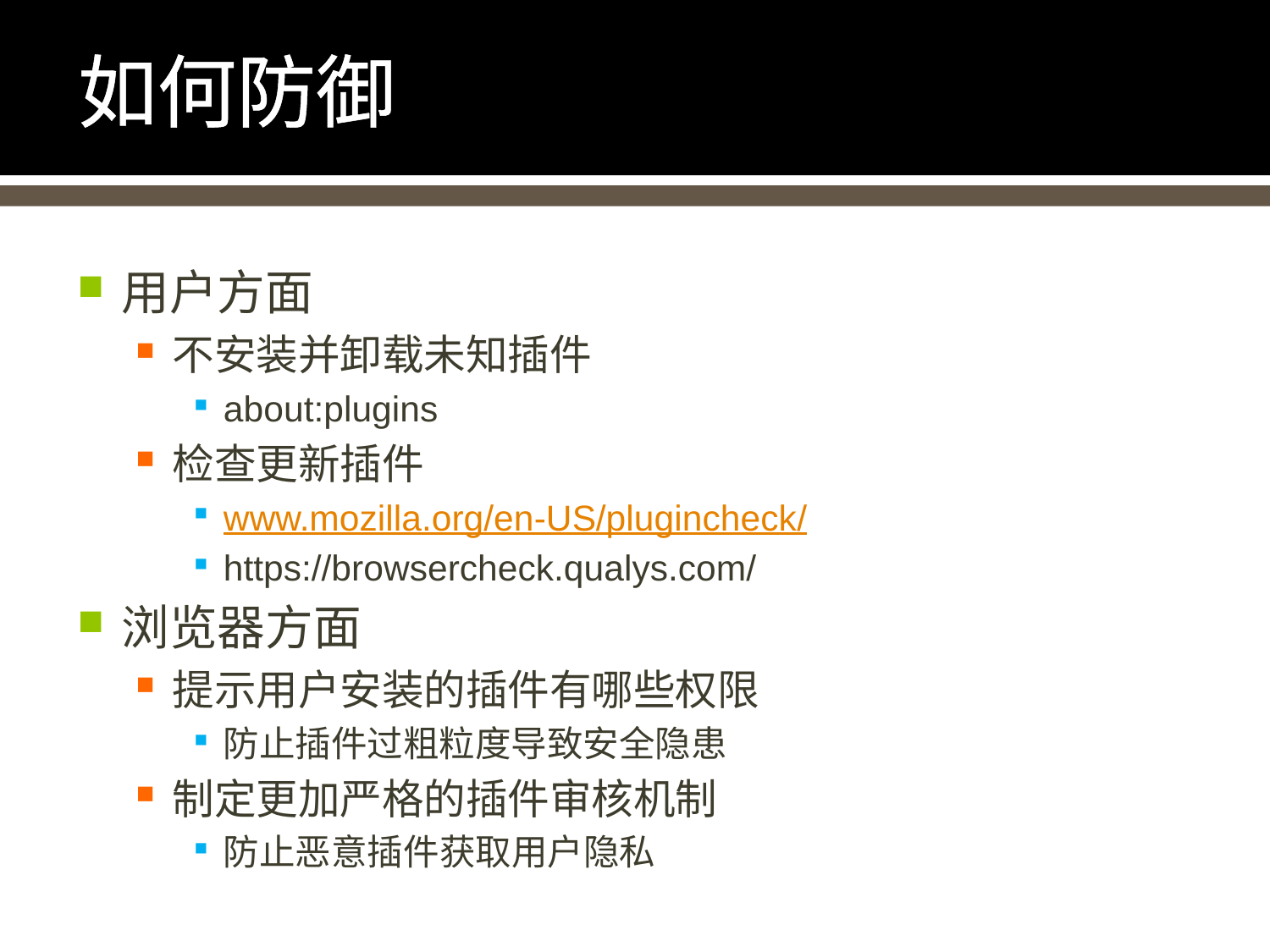

# 如何防御
用户方面
不安装并卸载未知插件
about:plugins
检查更新插件
www.mozilla.org/en-US/plugincheck/
https://browsercheck.qualys.com/
浏览器方面
提示用户安装的插件有哪些权限
防止插件过粗粒度导致安全隐患
制定更加严格的插件审核机制
防止恶意插件获取用户隐私